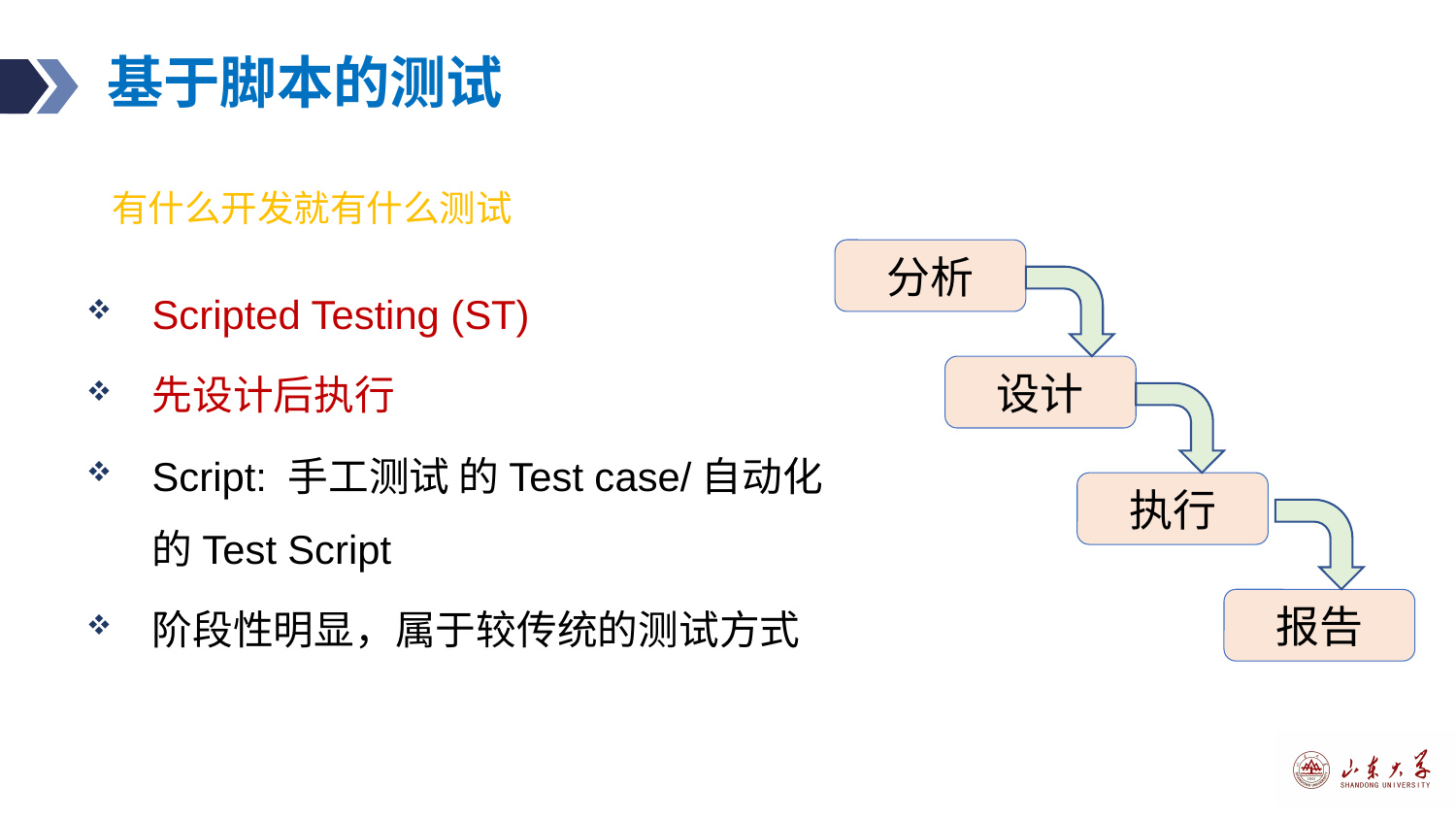

# 基于脚本的测试
有什么开发就有什么测试
分析

设计

执行

报告
Scripted Testing (ST)
先设计后执行
Script: 手工测试 的Test case/自动化的Test Script
阶段性明显，属于较传统的测试方式